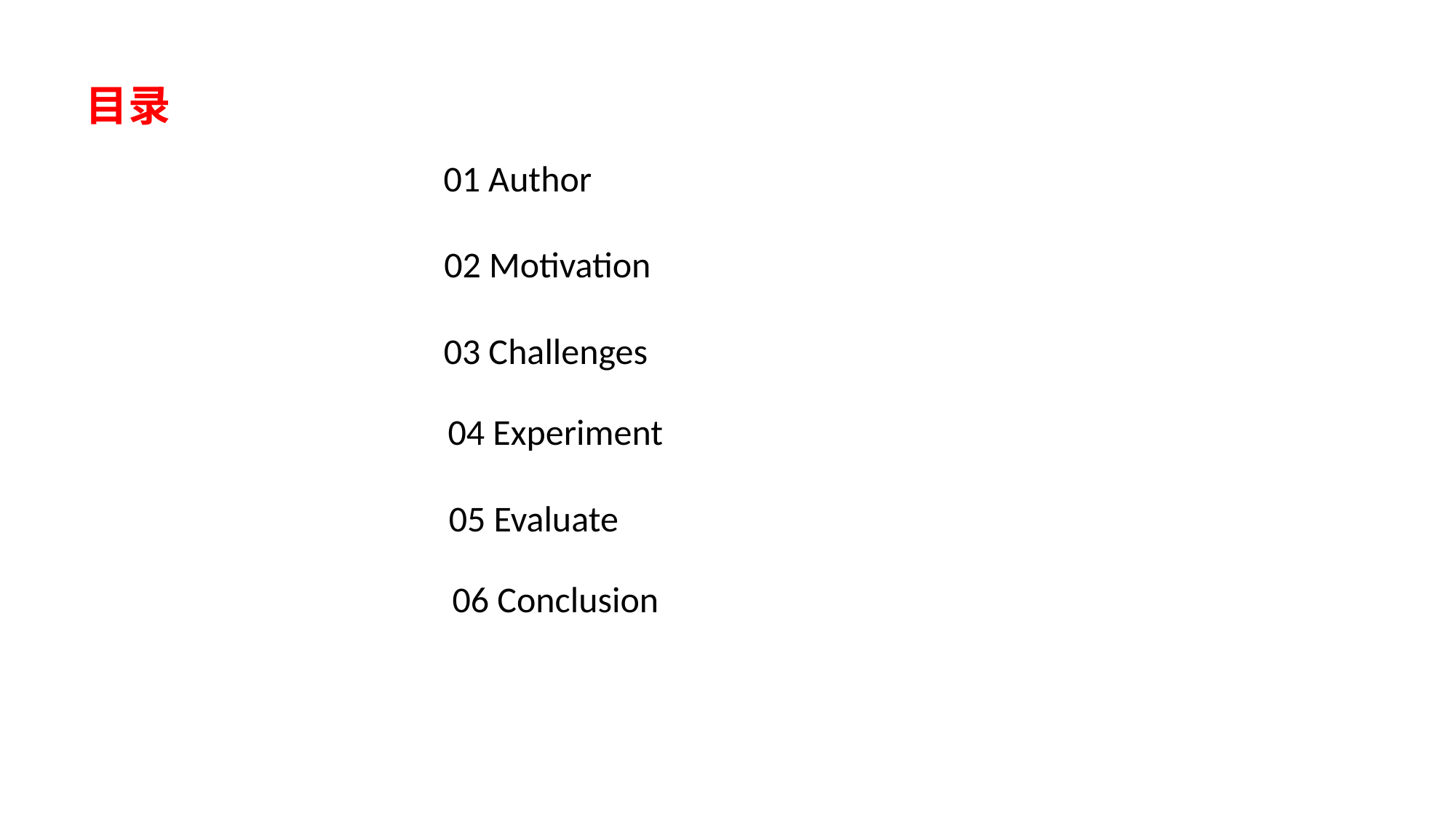

目录
01 Author
02 Motivation
03 Challenges
04 Experiment
05 Evaluate
06 Conclusion